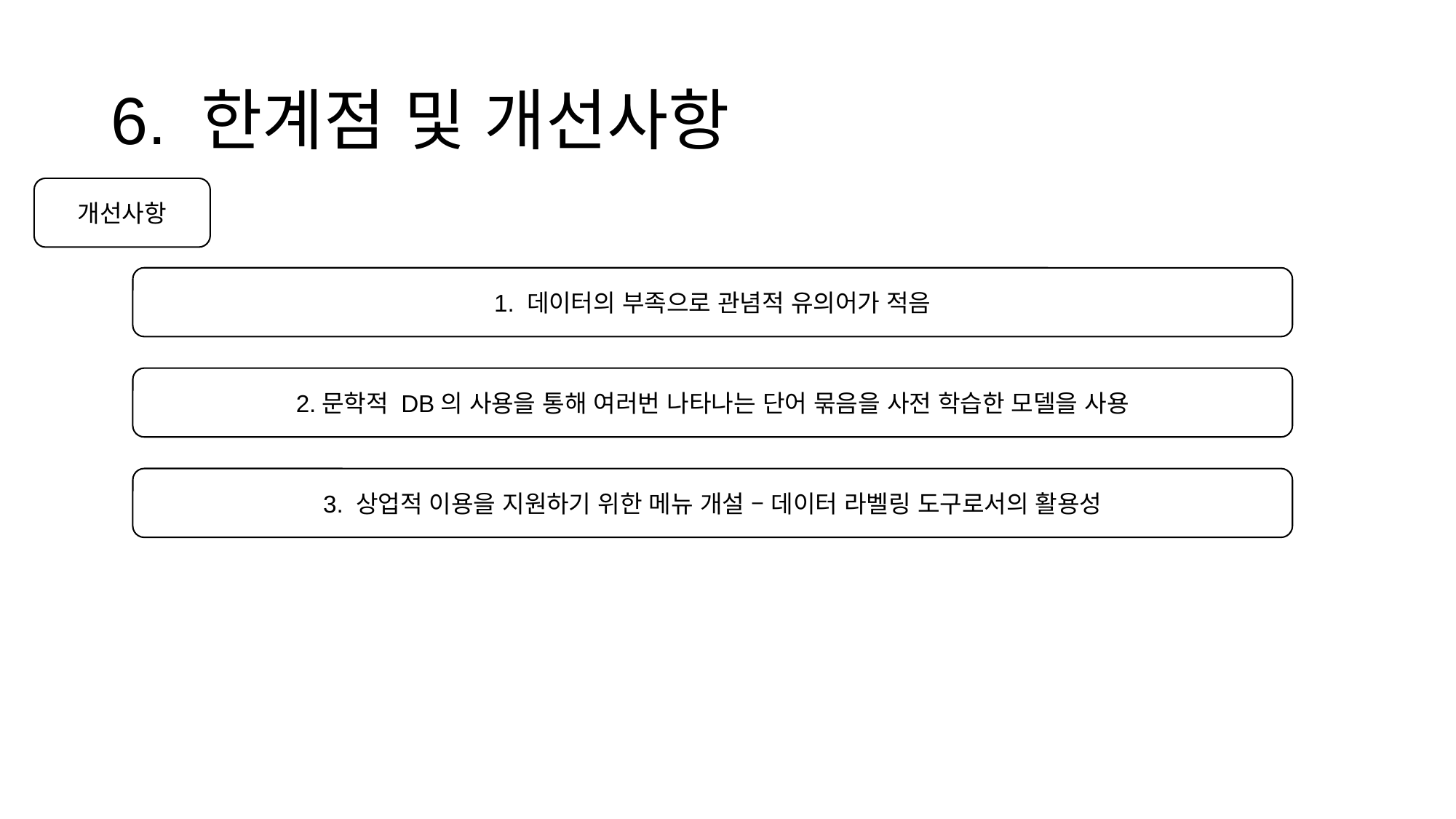

6. 한계점 및 개선사항
개선사항

1. 데이터의 부족으로 관념적 유의어가 적음
2.문학적 DB의 사용을 통해 여러번 나타나는 단어 묶음을 사전 학습한 모델을 사용
3. 상업적 이용을 지원하기 위한 메뉴 개설 – 데이터 라벨링 도구로서의 활용성